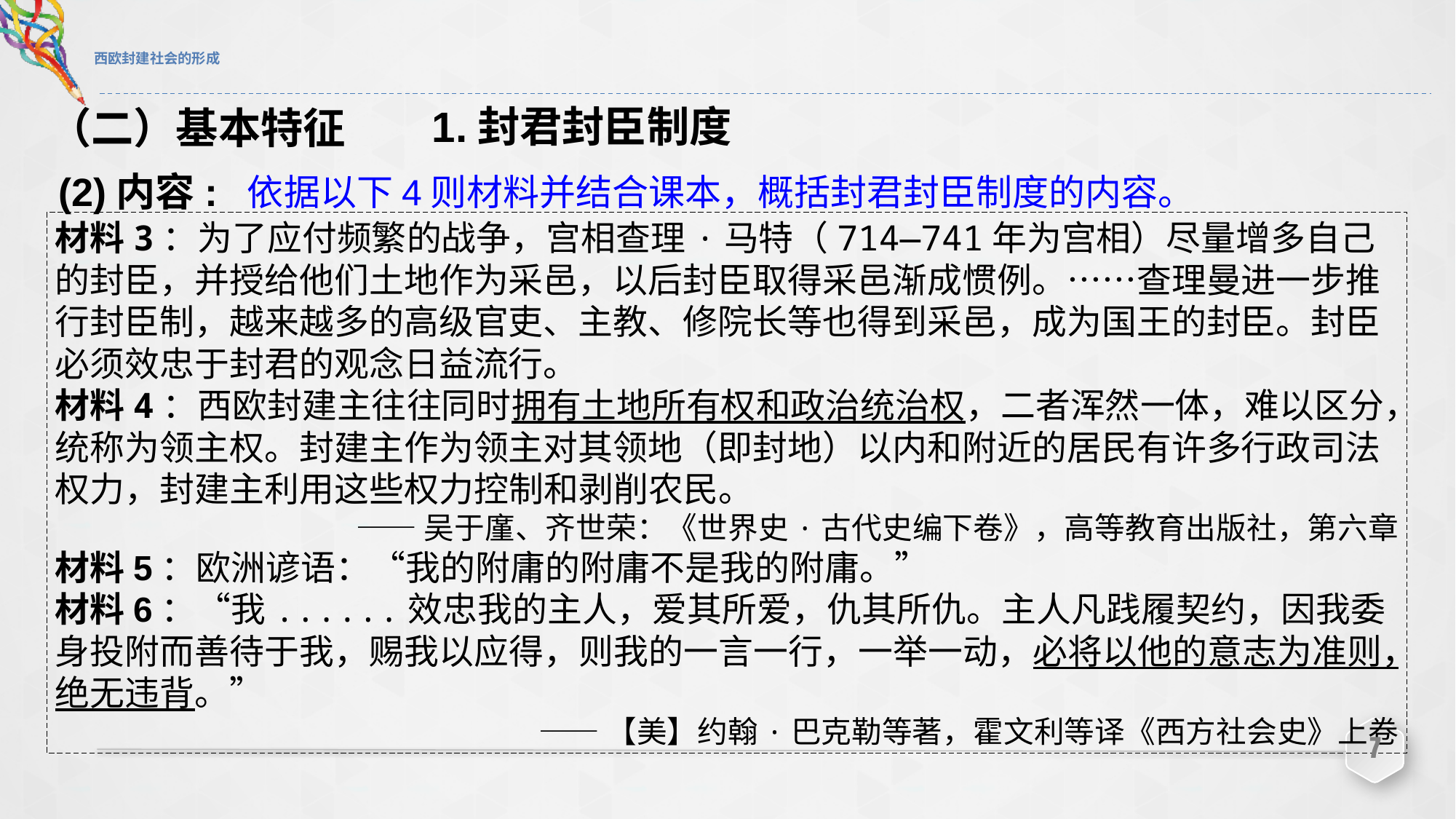

# 西欧封建社会的形成
1.封君封臣制度
（二）基本特征
(2)内容:
依据以下4则材料并结合课本，概括封君封臣制度的内容。
材料3：为了应付频繁的战争，宫相查理·马特（714—741年为宫相）尽量增多自己的封臣，并授给他们土地作为采邑，以后封臣取得采邑渐成惯例。……查理曼进一步推行封臣制，越来越多的高级官吏、主教、修院长等也得到采邑，成为国王的封臣。封臣必须效忠于封君的观念日益流行。
材料4：西欧封建主往往同时拥有土地所有权和政治统治权，二者浑然一体，难以区分，统称为领主权。封建主作为领主对其领地（即封地）以内和附近的居民有许多行政司法权力，封建主利用这些权力控制和剥削农民。
——吴于廑、齐世荣：《世界史·古代史编下卷》，高等教育出版社，第六章
材料5：欧洲谚语：“我的附庸的附庸不是我的附庸。”
材料6：“我......效忠我的主人，爱其所爱，仇其所仇。主人凡践履契约，因我委身投附而善待于我，赐我以应得，则我的一言一行，一举一动，必将以他的意志为准则，绝无违背。”
——【美】约翰·巴克勒等著，霍文利等译《西方社会史》上卷
7